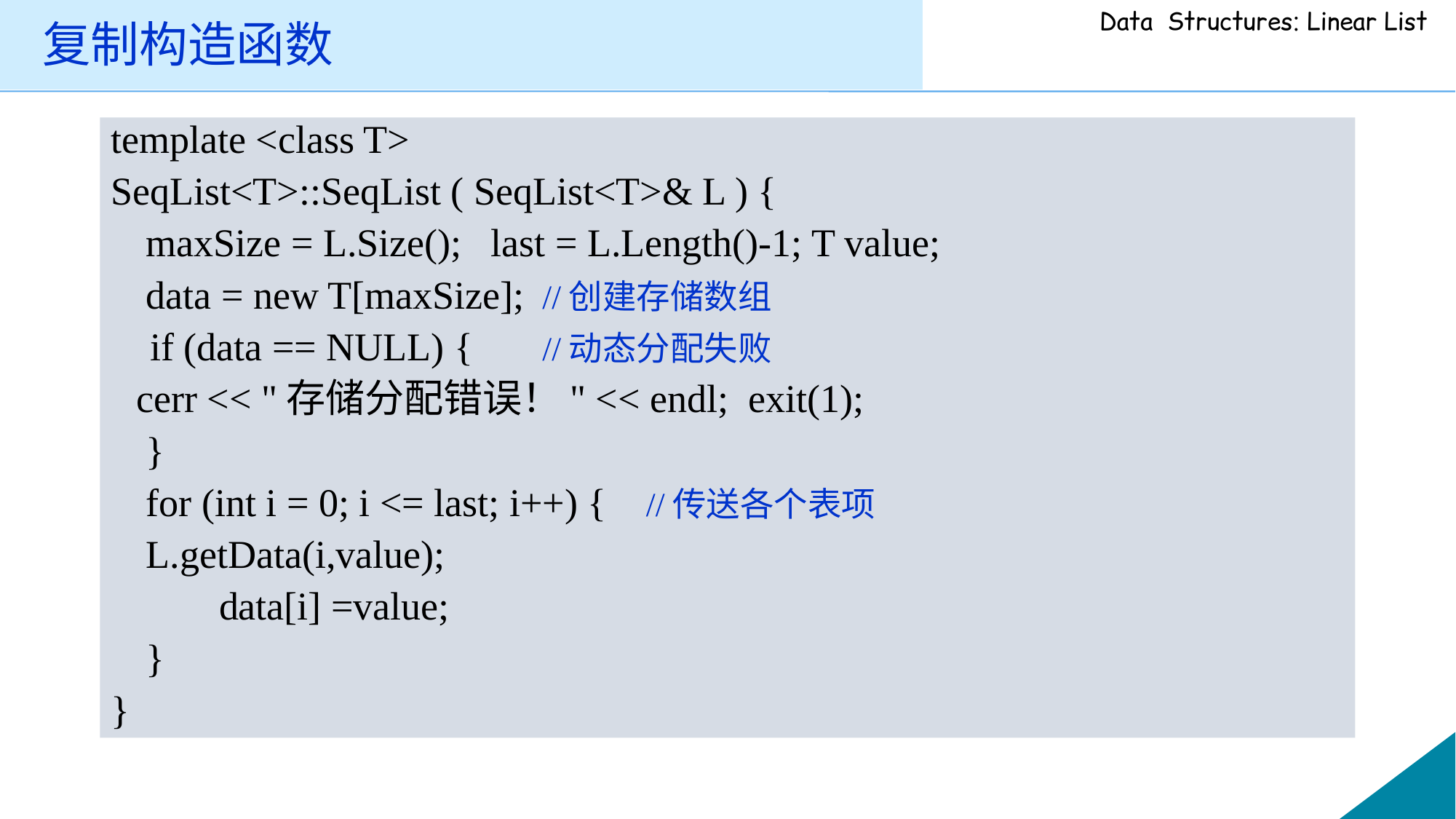

# 复制构造函数
template <class T>
SeqList<T>::SeqList ( SeqList<T>& L ) {
	 maxSize = L.Size();   last = L.Length()-1; T value;
	 data = new T[maxSize];	//创建存储数组
    if (data == NULL) { 		//动态分配失败
		cerr << "存储分配错误！" << endl;  exit(1);
	 }
	 for (int i = 0; i <= last; i++) {    //传送各个表项
		 L.getData(i,value);
           data[i] =value;
	 }
}